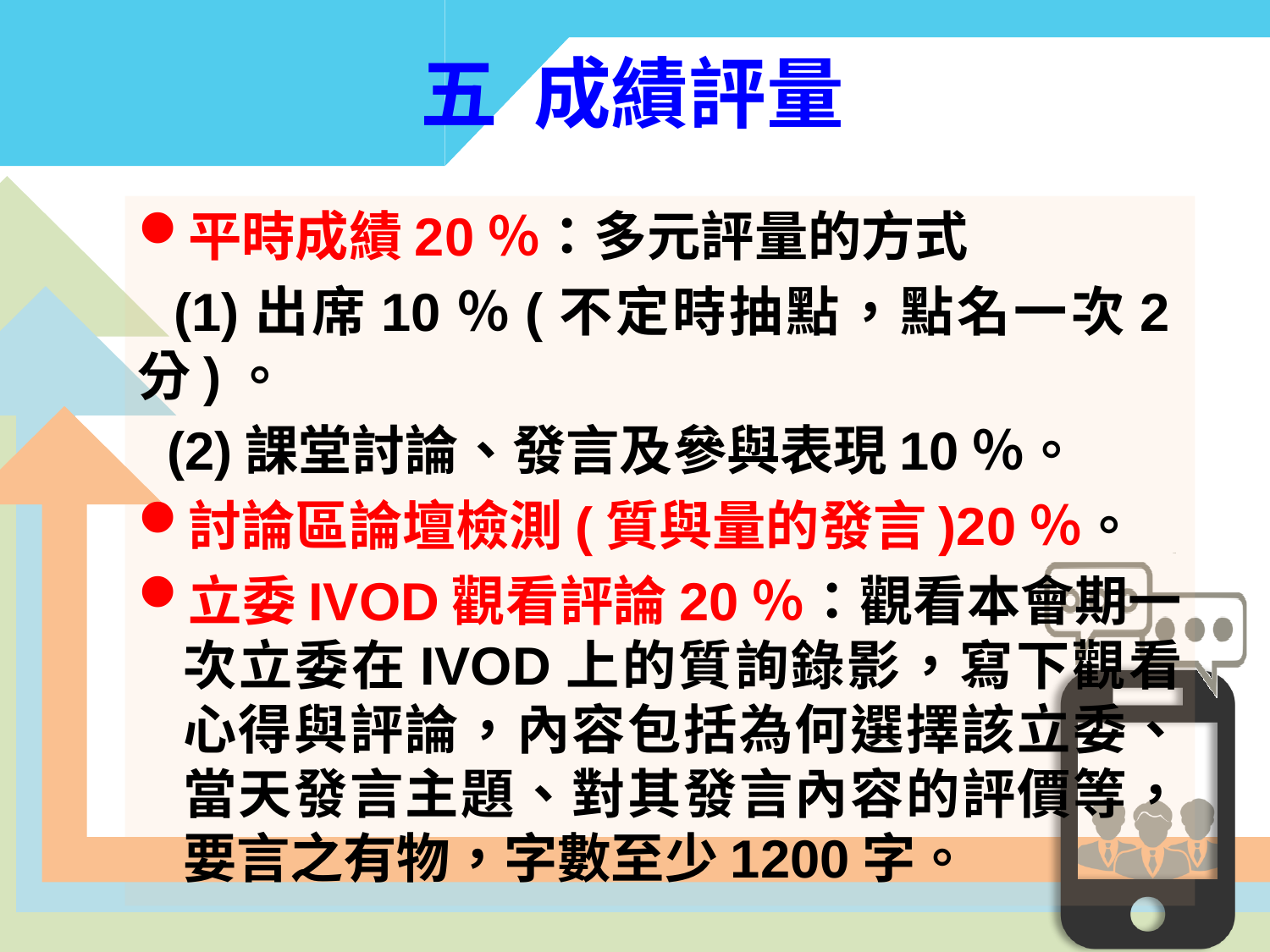

五  成績評量
平時成績20％：多元評量的方式
  (1)出席10％(不定時抽點，點名一次2分)。
  (2)課堂討論、發言及參與表現10％。
討論區論壇檢測(質與量的發言)20％。
立委IVOD觀看評論20％：觀看本會期一次立委在IVOD上的質詢錄影，寫下觀看心得與評論，內容包括為何選擇該立委、當天發言主題、對其發言內容的評價等，要言之有物，字數至少1200字。